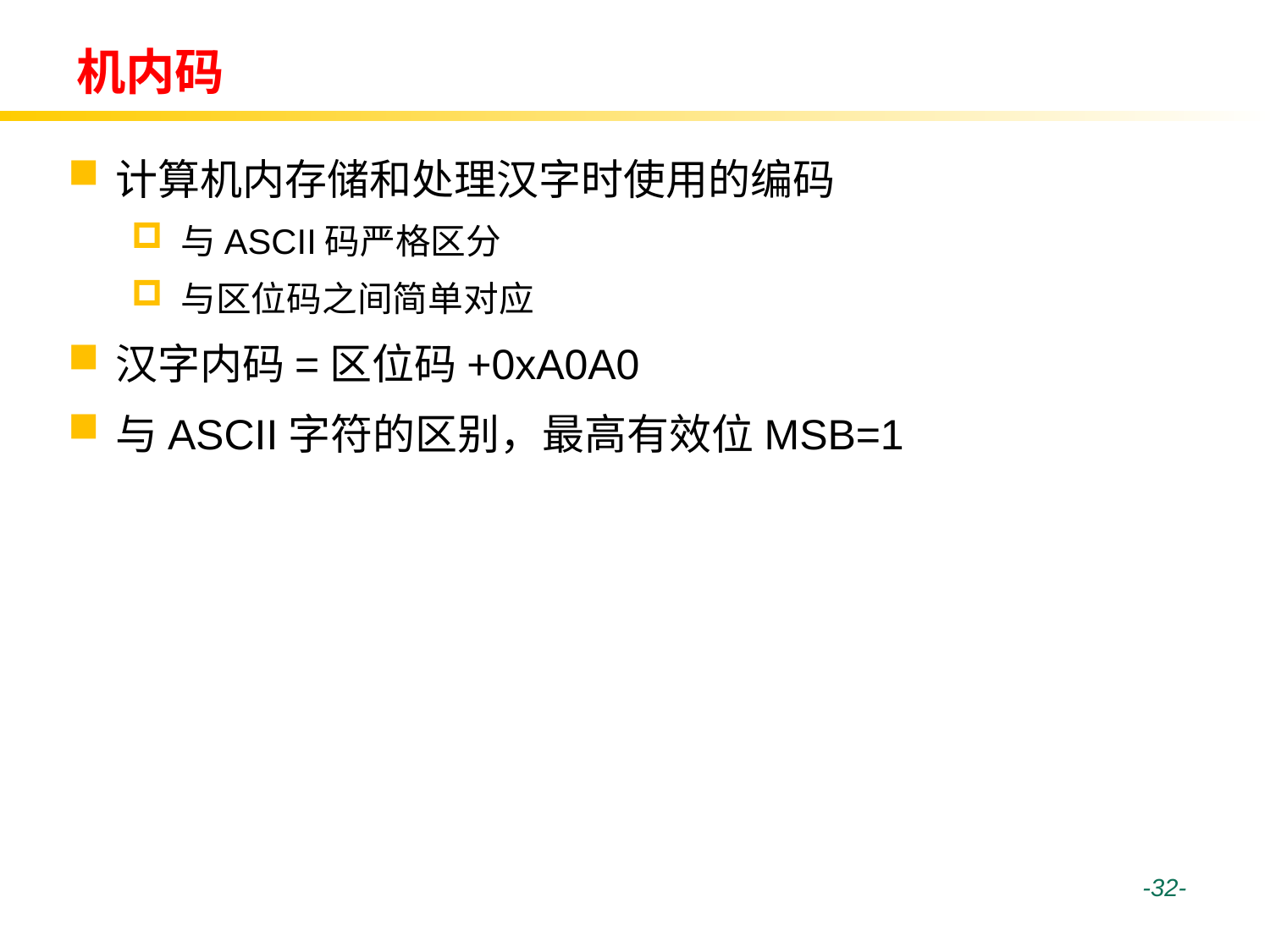

# 机内码
计算机内存储和处理汉字时使用的编码
与ASCII码严格区分
与区位码之间简单对应
汉字内码=区位码+0xA0A0
与ASCII字符的区别，最高有效位MSB=1

 -32-